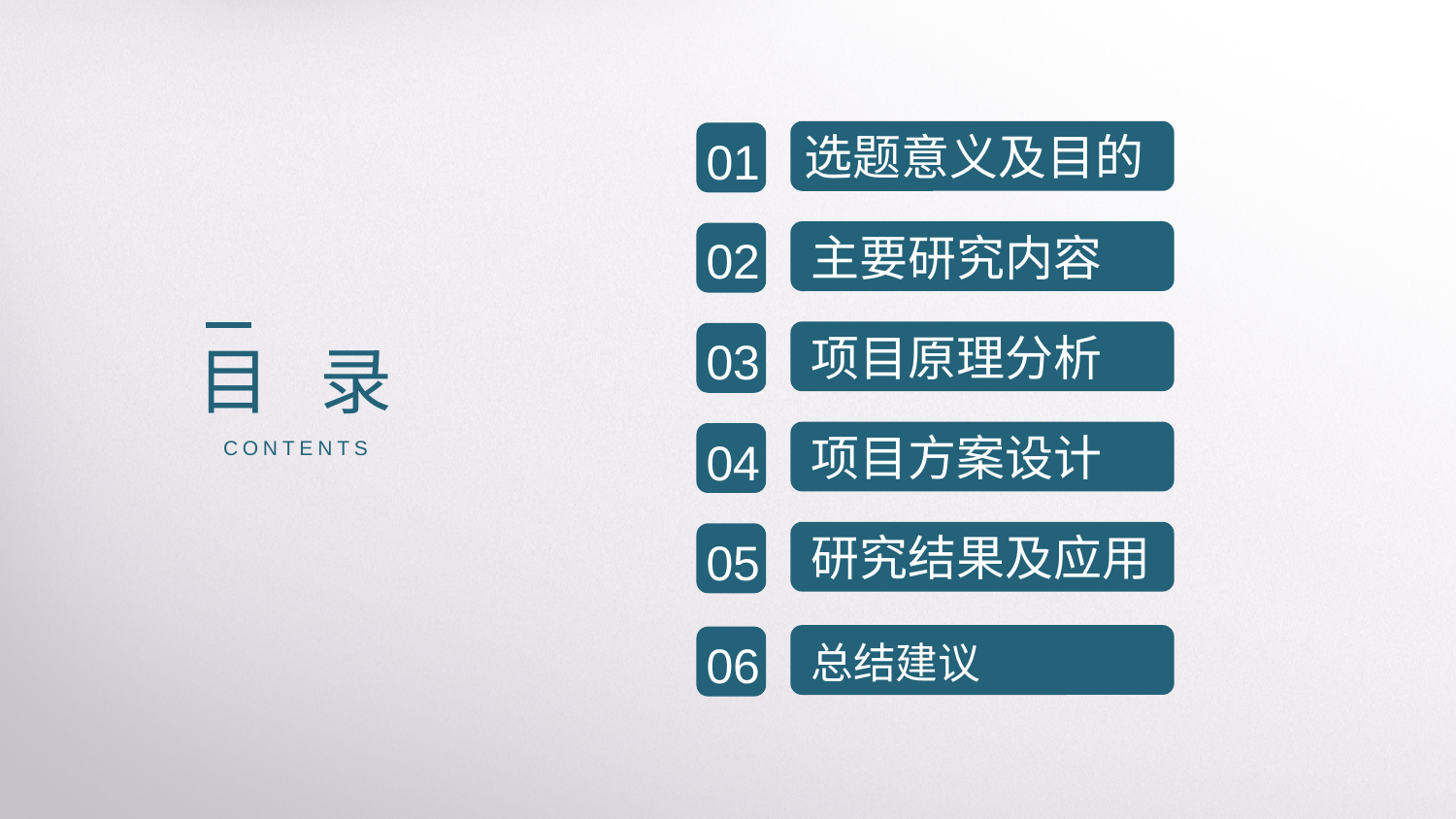

选题意义及目的

01
主要研究内容

02
项目原理分析

03
目   录
项目方案设计

04
CONTENTS
研究结果及应用

05

06
总结建议